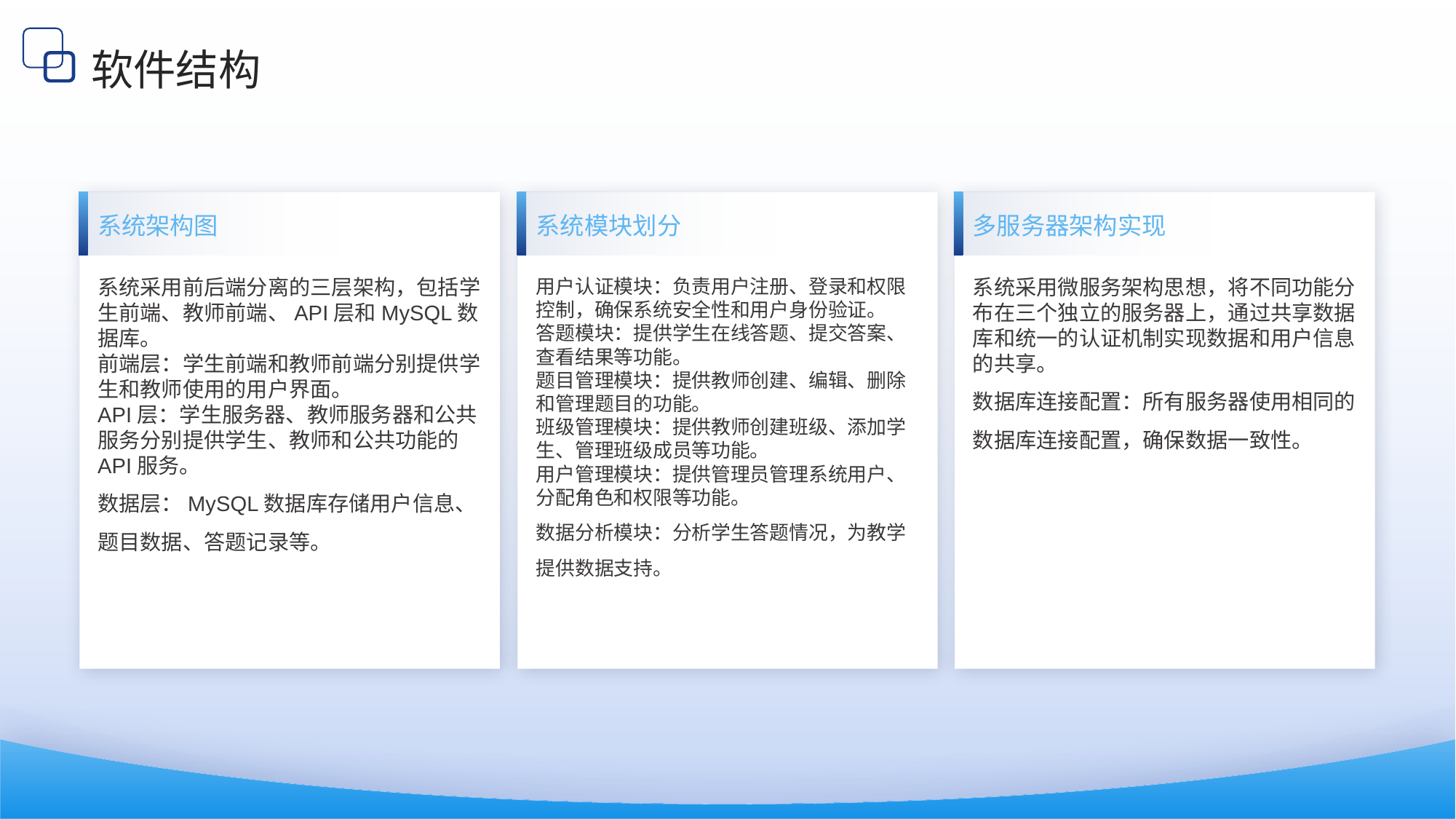

软件结构

系统架构图
系统模块划分
多服务器架构实现

系统采用前后端分离的三层架构，包括学生前端、教师前端、API层和MySQL数据库。
前端层：学生前端和教师前端分别提供学生和教师使用的用户界面。
API层：学生服务器、教师服务器和公共服务分别提供学生、教师和公共功能的API服务。
数据层：MySQL数据库存储用户信息、题目数据、答题记录等。
用户认证模块：负责用户注册、登录和权限控制，确保系统安全性和用户身份验证。
答题模块：提供学生在线答题、提交答案、查看结果等功能。
题目管理模块：提供教师创建、编辑、删除和管理题目的功能。
班级管理模块：提供教师创建班级、添加学生、管理班级成员等功能。
用户管理模块：提供管理员管理系统用户、分配角色和权限等功能。
数据分析模块：分析学生答题情况，为教学提供数据支持。
系统采用微服务架构思想，将不同功能分布在三个独立的服务器上，通过共享数据库和统一的认证机制实现数据和用户信息的共享。
数据库连接配置：所有服务器使用相同的数据库连接配置，确保数据一致性。